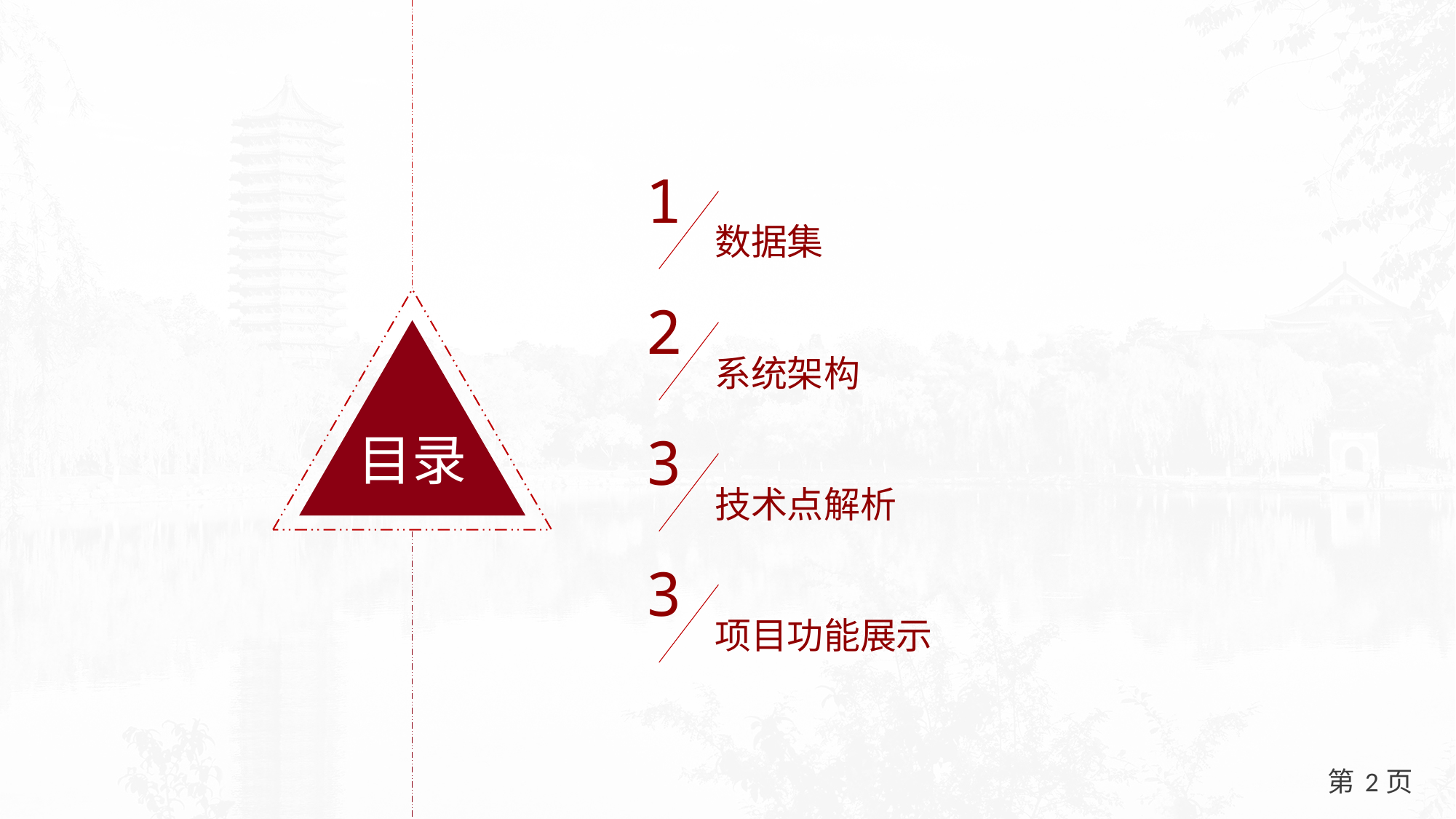

1
数据集
2

目录
系统架构
3
技术点解析
3
项目功能展示
2